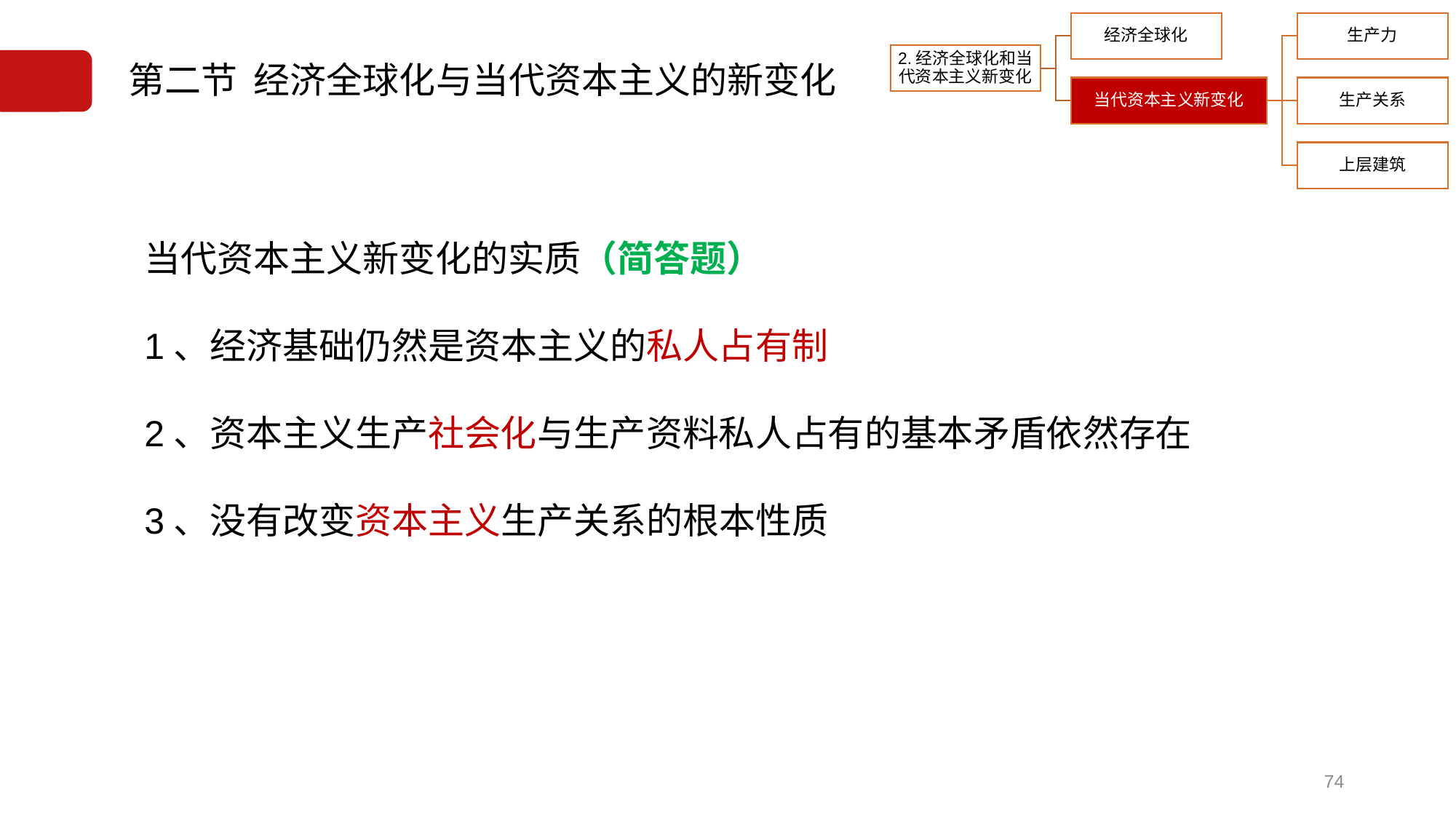

2.经济全球化和当代资本主义新变化
经济全球化
当代资本主义新变化
生产力
生产关系
上层建筑
5.2.2.3当代资本主义新变化的实质
# 第二节  经济全球化与当代资本主义的新变化
当代资本主义新变化的实质（简答题）
1、经济基础仍然是资本主义的私人占有制
2、资本主义生产社会化与生产资料私人占有的基本矛盾依然存在
3、没有改变资本主义生产关系的根本性质
74